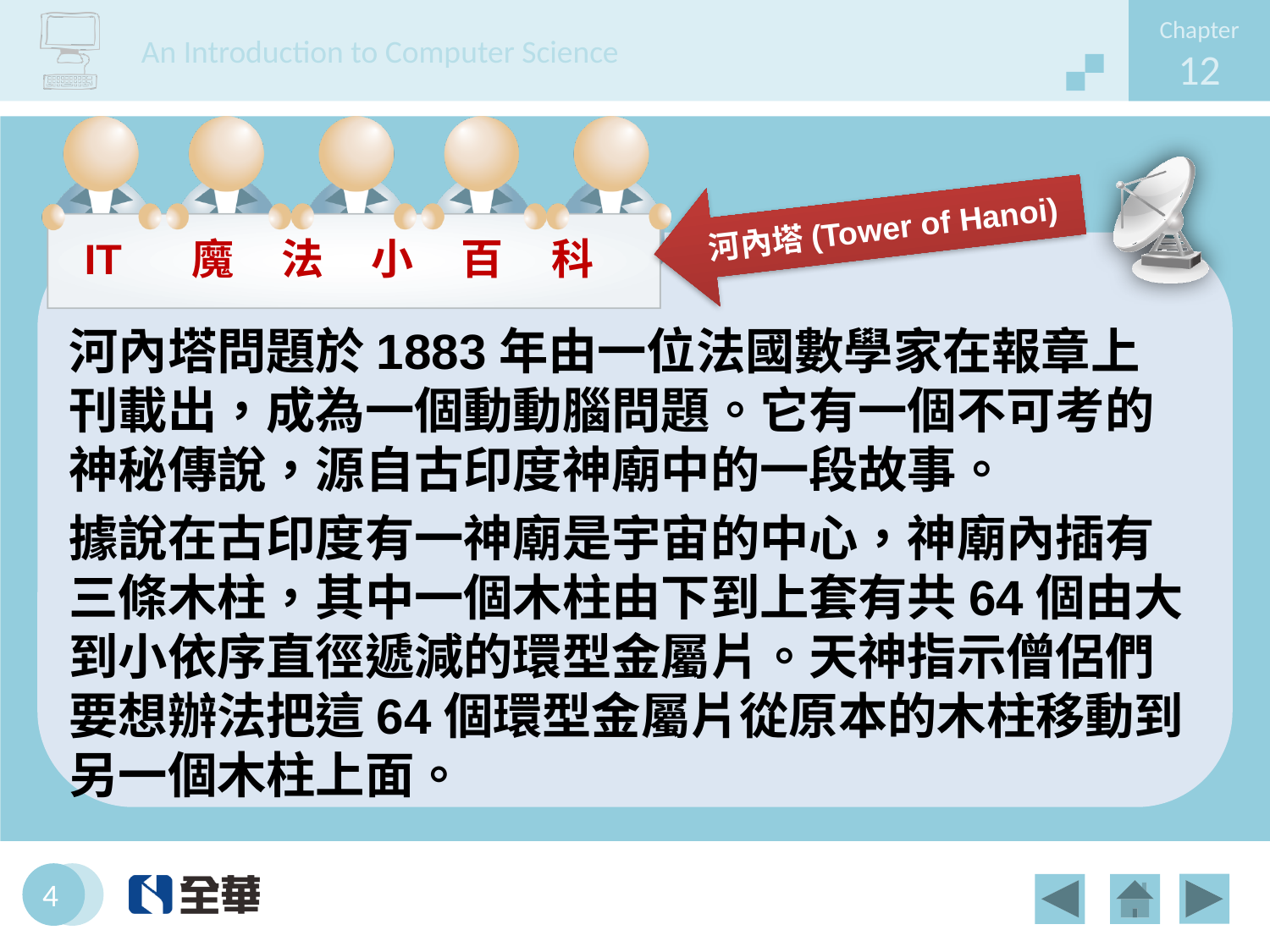

河內塔(Tower of Hanoi)
河內塔問題於1883年由一位法國數學家在報章上刊載出，成為一個動動腦問題。它有一個不可考的神秘傳說，源自古印度神廟中的一段故事。
據說在古印度有一神廟是宇宙的中心，神廟內插有三條木柱，其中一個木柱由下到上套有共64個由大到小依序直徑遞減的環型金屬片。天神指示僧侶們要想辦法把這64個環型金屬片從原本的木柱移動到另一個木柱上面。